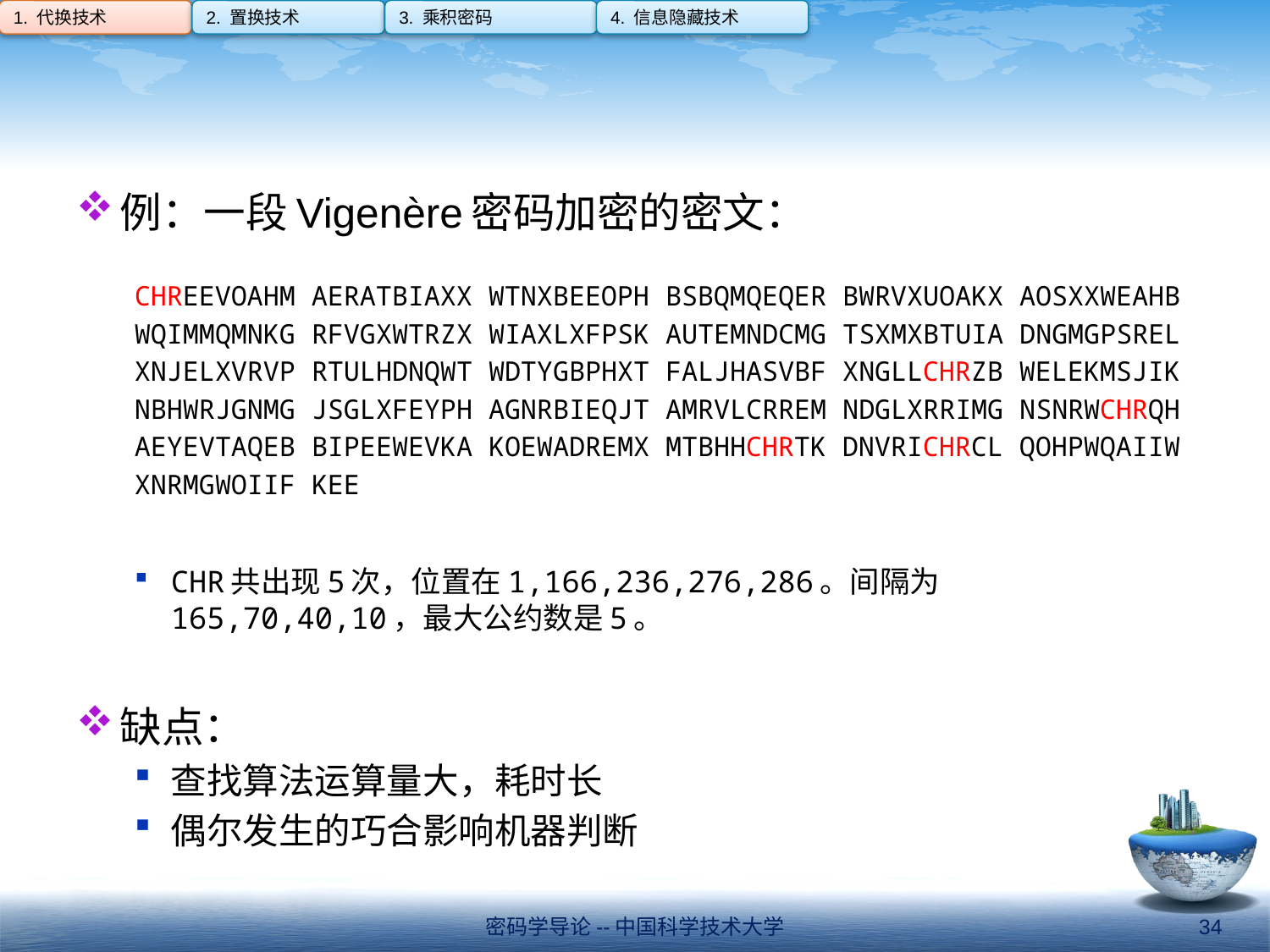

1. 代换技术
2. 置换技术
3. 乘积密码
4. 信息隐藏技术
#
例：一段Vigenère密码加密的密文：

CHREEVOAHM AERATBIAXX WTNXBEEOPH BSBQMQEQER BWRVXUOAKX AOSXXWEAHB
WQIMMQMNKG RFVGXWTRZX WIAXLXFPSK AUTEMNDCMG TSXMXBTUIA DNGMGPSREL
XNJELXVRVP RTULHDNQWT WDTYGBPHXT FALJHASVBF XNGLLCHRZB WELEKMSJIK
NBHWRJGNMG JSGLXFEYPH AGNRBIEQJT AMRVLCRREM NDGLXRRIMG NSNRWCHRQH
AEYEVTAQEB BIPEEWEVKA KOEWADREMX MTBHHCHRTK DNVRICHRCL QOHPWQAIIW
XNRMGWOIIF KEE

CHR共出现5次，位置在1,166,236,276,286。间隔为165,70,40,10，最大公约数是5。

缺点：
查找算法运算量大，耗时长
偶尔发生的巧合影响机器判断

密码学导论--中国科学技术大学
34